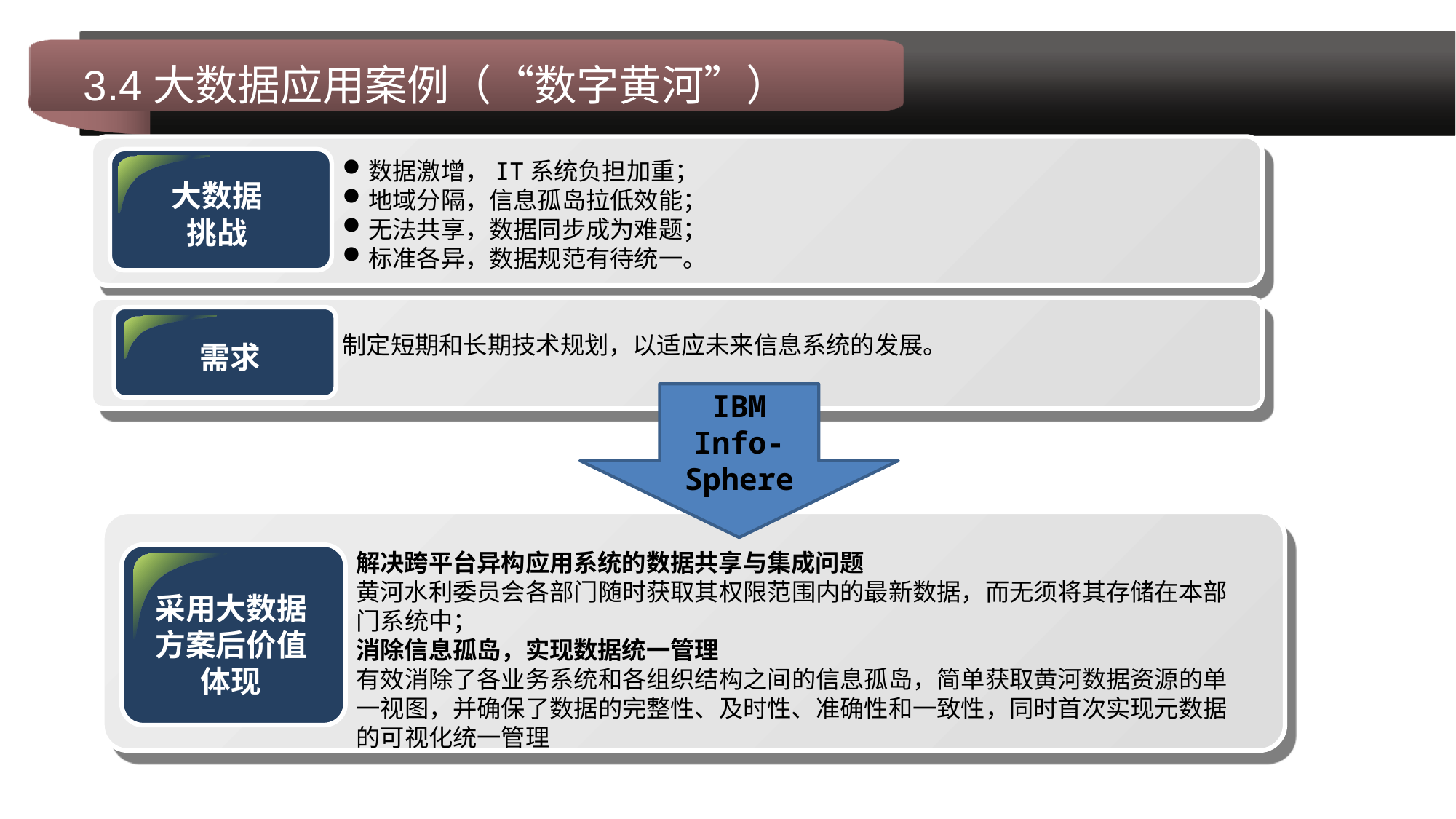

# 3.4大数据应用案例（“数字黄河”）

数据激增，IT系统负担加重；
地域分隔，信息孤岛拉低效能；
无法共享，数据同步成为难题；
标准各异，数据规范有待统一。

大数据
挑战
28

制定短期和长期技术规划，以适应未来信息系统的发展。
需求
IBM
Info-Sphere

解决跨平台异构应用系统的数据共享与集成问题
黄河水利委员会各部门随时获取其权限范围内的最新数据，而无须将其存储在本部门系统中；
消除信息孤岛，实现数据统一管理
有效消除了各业务系统和各组织结构之间的信息孤岛，简单获取黄河数据资源的单一视图，并确保了数据的完整性、及时性、准确性和一致性，同时首次实现元数据的可视化统一管理

采用大数据方案后价值体现